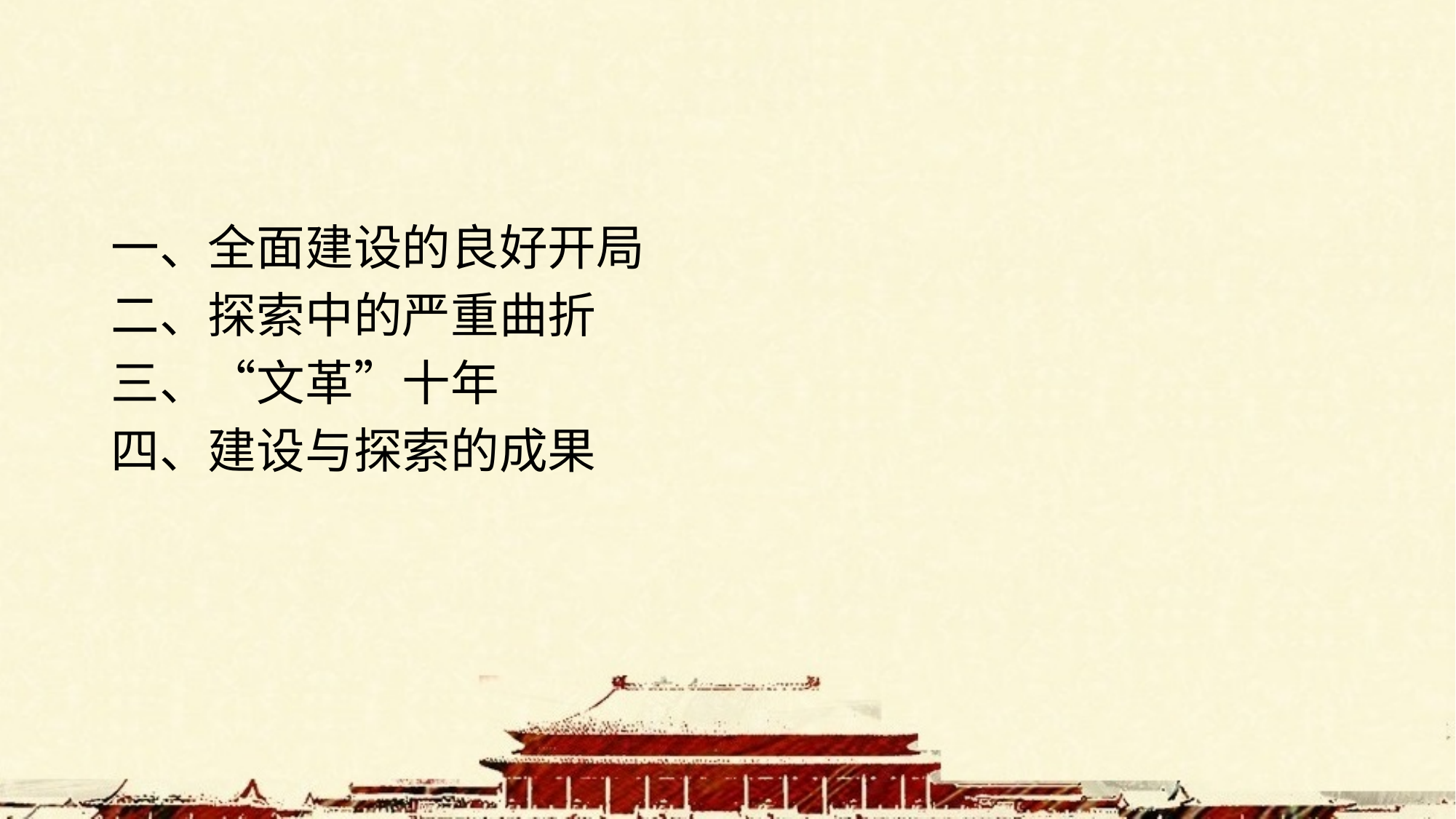

#
一、全面建设的良好开局
二、探索中的严重曲折
三、“文革”十年
四、建设与探索的成果